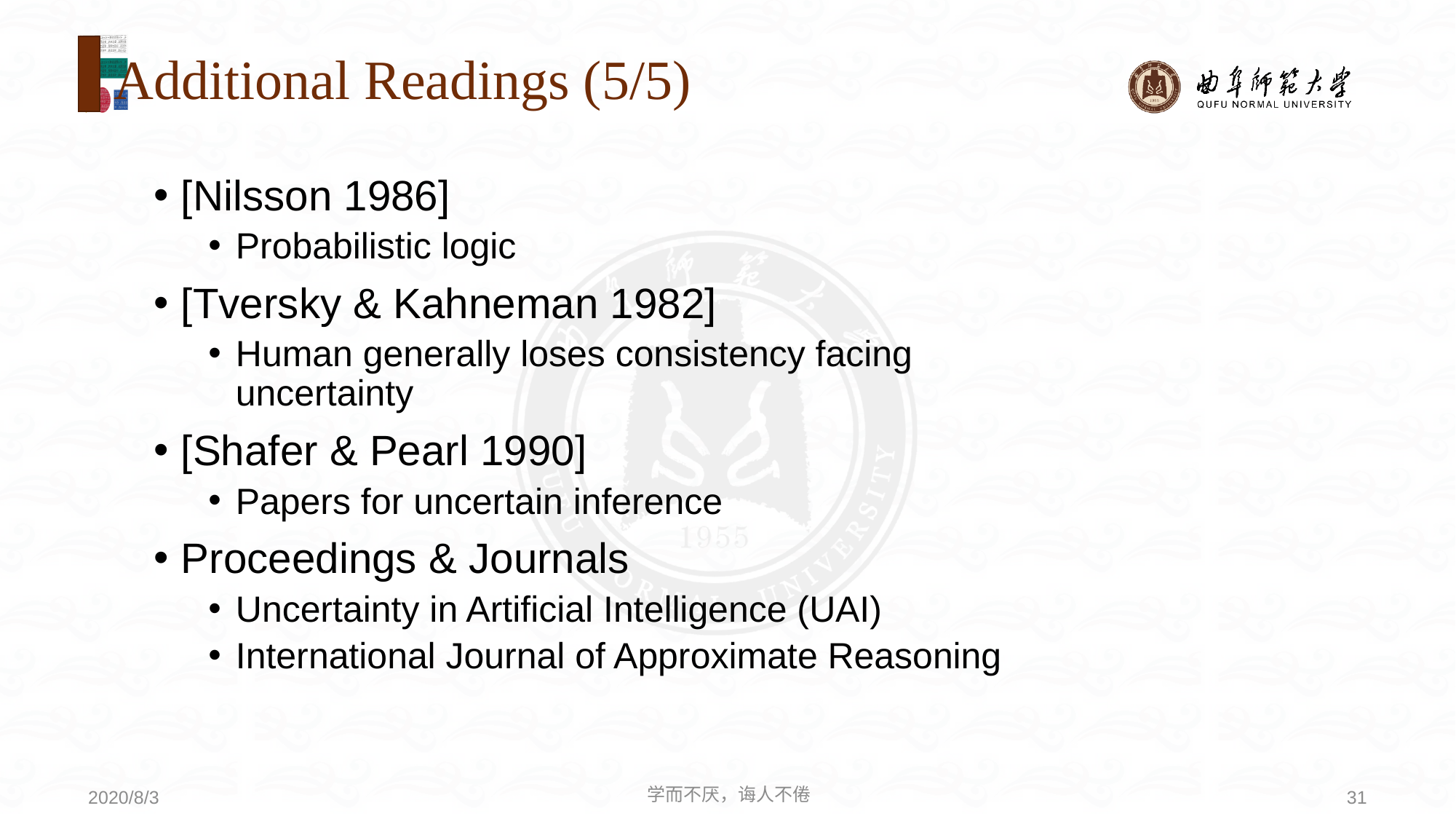

# Additional Readings (5/5)
[Nilsson 1986]
Probabilistic logic
[Tversky & Kahneman 1982]
Human generally loses consistency facing uncertainty
[Shafer & Pearl 1990]
Papers for uncertain inference
Proceedings & Journals
Uncertainty in Artificial Intelligence (UAI)
International Journal of Approximate Reasoning
学而不厌，诲人不倦
31
2020/8/3